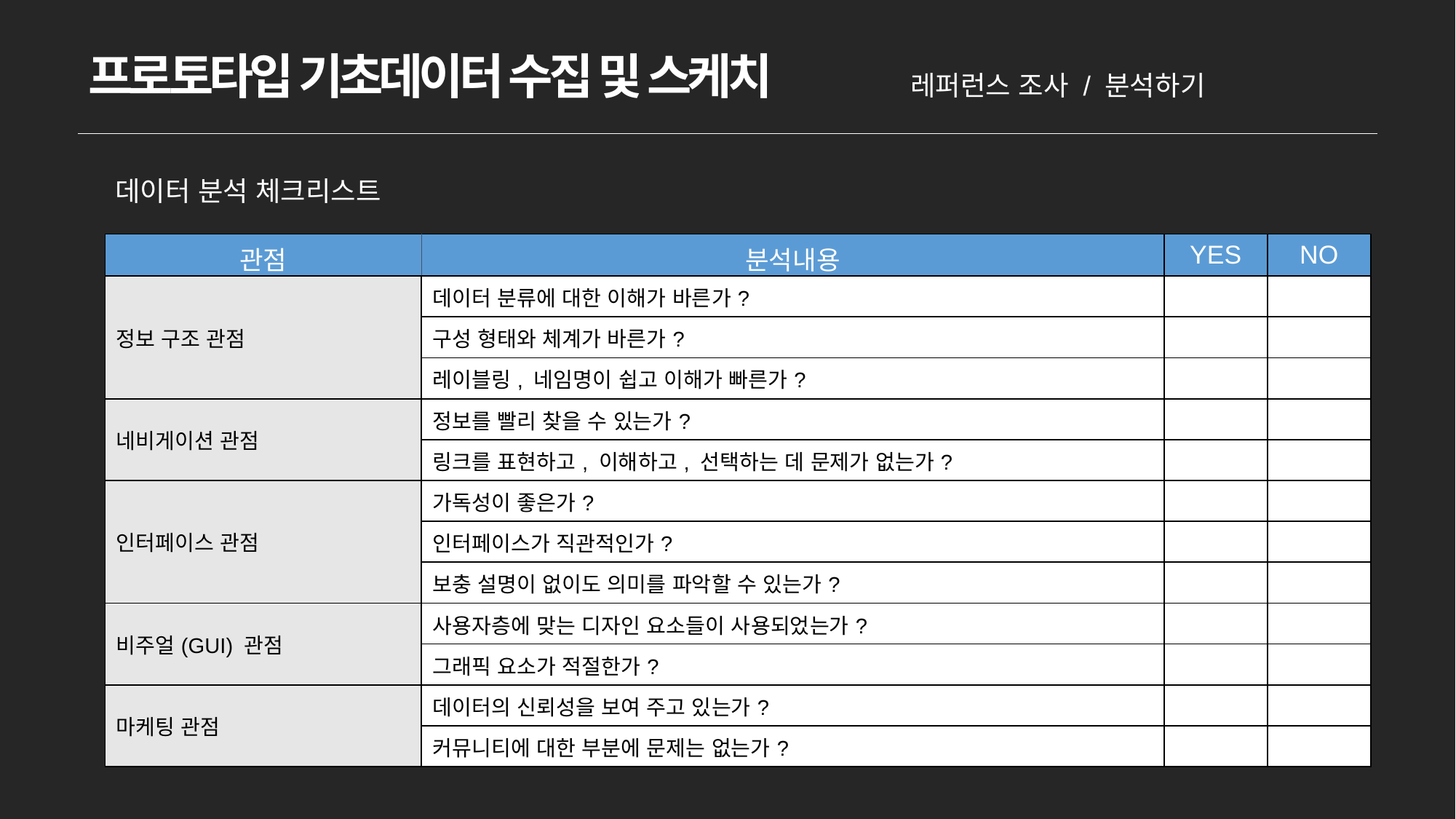

프로토타입 기초데이터 수집 및 스케치
레퍼런스 조사 / 분석하기
데이터 분석 체크리스트
| 관점 | 분석내용 | YES | NO |
| --- | --- | --- | --- |
| 정보 구조 관점 | 데이터 분류에 대한 이해가 바른가? |  |  |
|  | 구성 형태와 체계가 바른가? |  |  |
|  | 레이블링, 네임명이 쉽고 이해가 빠른가? |  |  |
| 네비게이션 관점 | 정보를 빨리 찾을 수 있는가? |  |  |
|  | 링크를 표현하고, 이해하고, 선택하는 데 문제가 없는가? |  |  |
| 인터페이스 관점 | 가독성이 좋은가? |  |  |
|  | 인터페이스가 직관적인가? |  |  |
|  | 보충 설명이 없이도 의미를 파악할 수 있는가? |  |  |
| 비주얼(GUI) 관점 | 사용자층에 맞는 디자인 요소들이 사용되었는가? |  |  |
|  | 그래픽 요소가 적절한가? |  |  |
| 마케팅 관점 | 데이터의 신뢰성을 보여 주고 있는가? |  |  |
|  | 커뮤니티에 대한 부분에 문제는 없는가? |  |  |